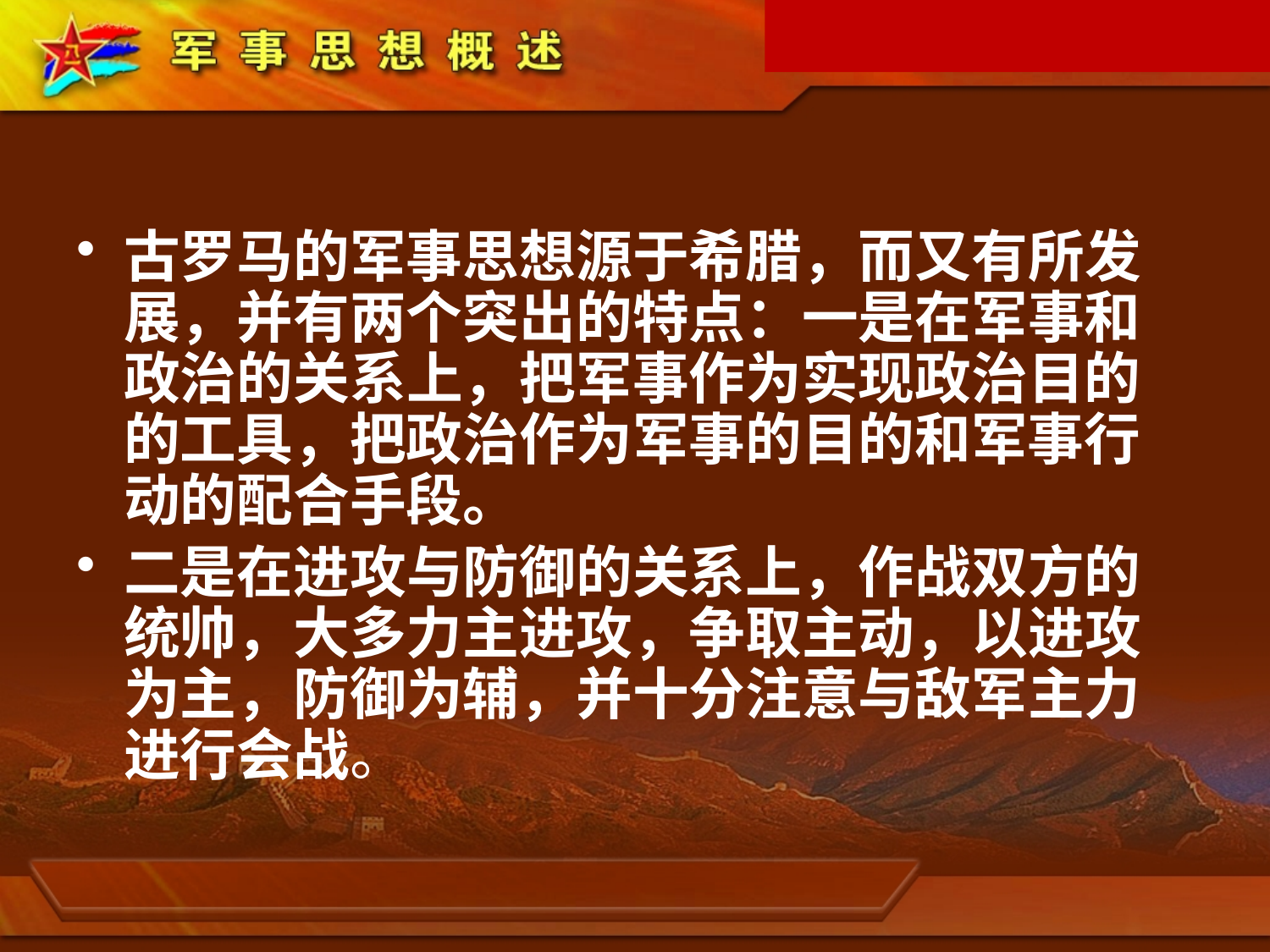

古罗马的军事思想源于希腊，而又有所发展，并有两个突出的特点：一是在军事和政治的关系上，把军事作为实现政治目的的工具，把政治作为军事的目的和军事行动的配合手段。
二是在进攻与防御的关系上，作战双方的统帅，大多力主进攻，争取主动，以进攻为主，防御为辅，并十分注意与敌军主力进行会战。